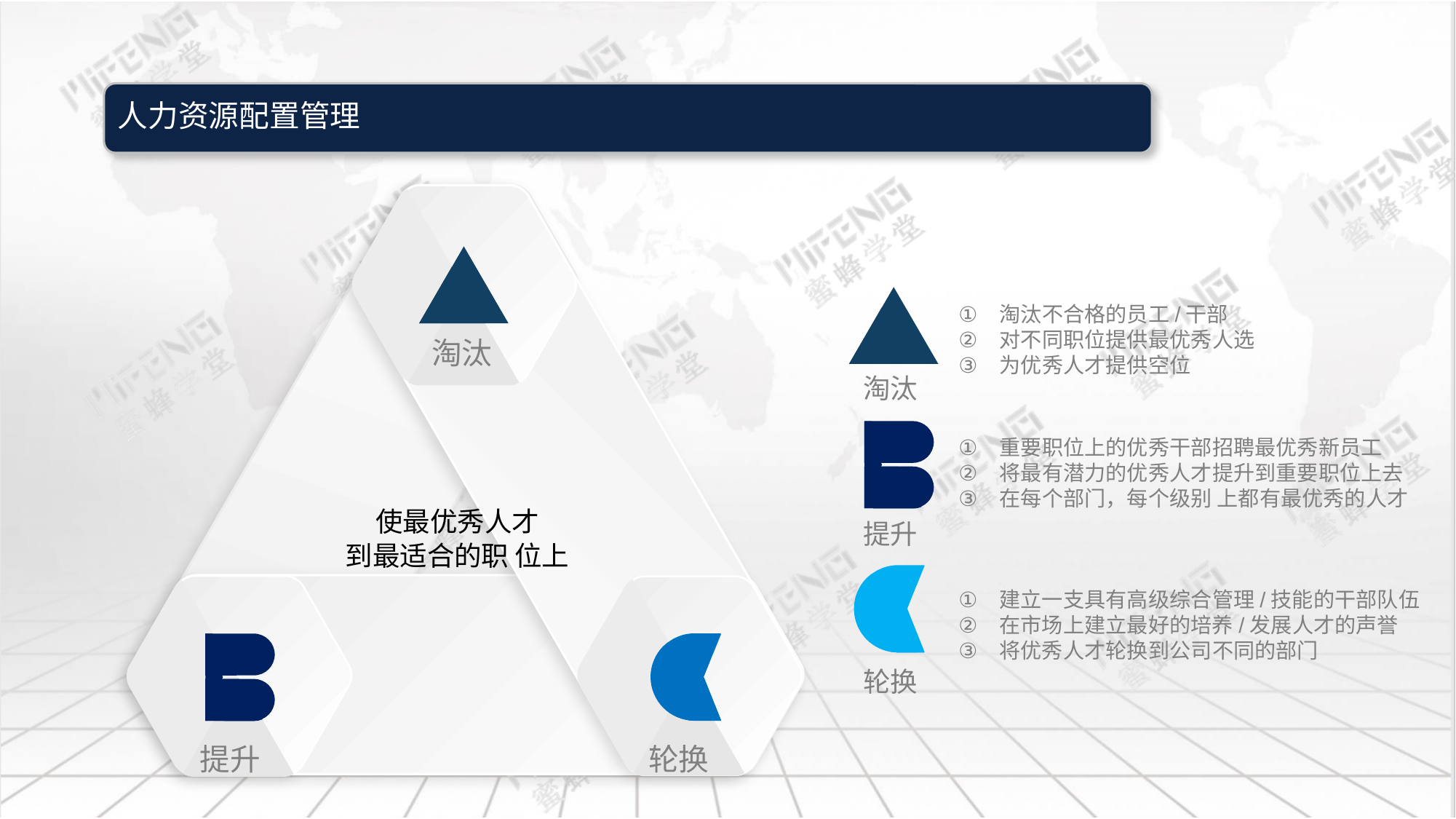

淘汰不合格的员工/干部
对不同职位提供最优秀人选
为优秀人才提供空位

淘汰
淘汰

重要职位上的优秀干部招聘最优秀新员工
将最有潜力的优秀人才提升到重要职位上去
在每个部门，每个级别 上都有最优秀的人才
使最优秀人才
到最适合的职 位上
提升

建立一支具有高级综合管理/技能的干部队伍
在市场上建立最好的培养/发展人才的声誉
将优秀人才轮换到公司不同的部门

轮换

提升
轮换